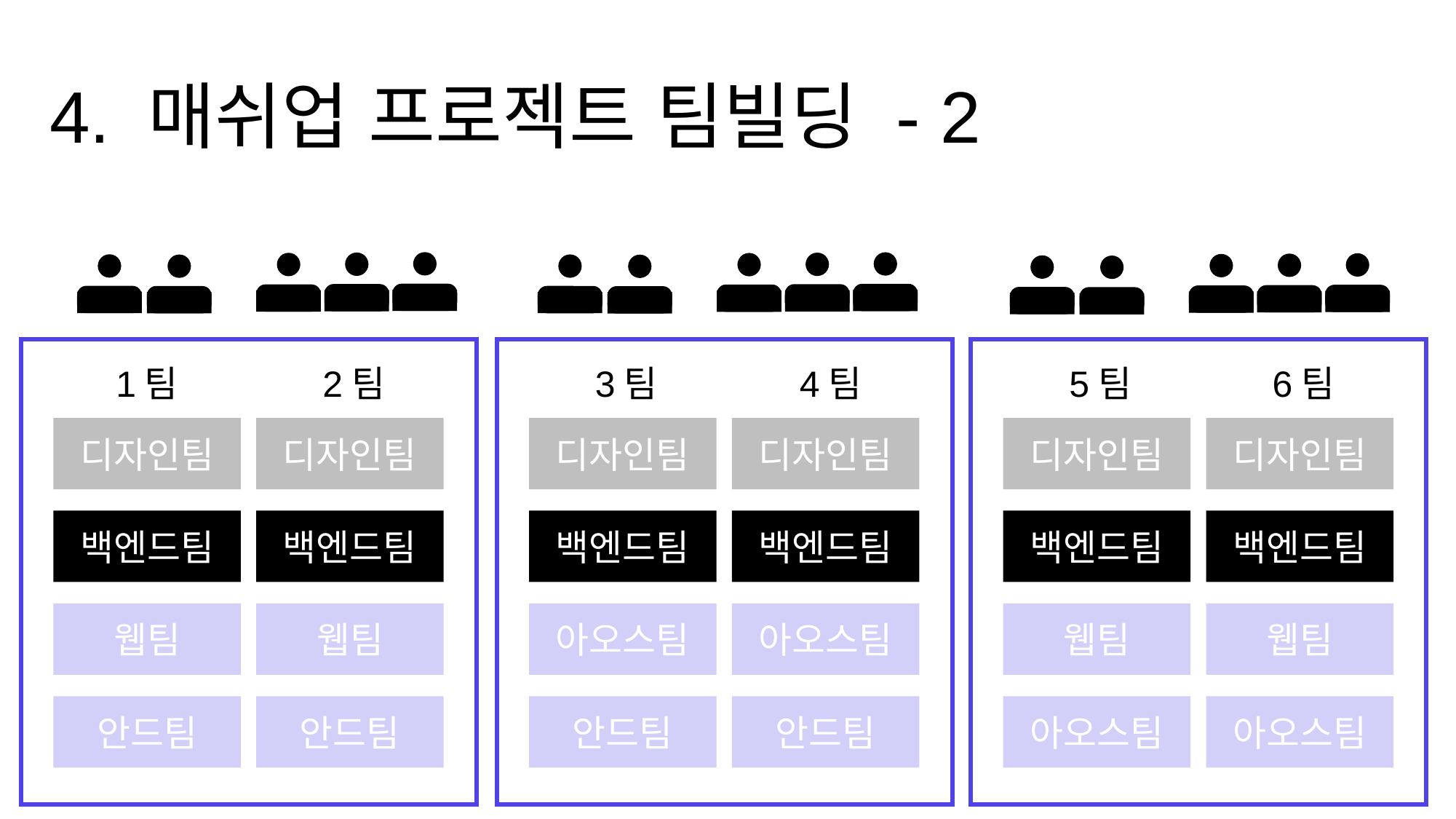

4. 매쉬업 프로젝트 팀빌딩 - 2

1팀
디자인팀
백엔드팀
웹팀
안드팀
2팀
디자인팀
백엔드팀
웹팀
안드팀

3팀
디자인팀
백엔드팀
아오스팀
안드팀
4팀
디자인팀
백엔드팀
아오스팀
안드팀

5팀
디자인팀
백엔드팀
웹팀
아오스팀
6팀
디자인팀
백엔드팀
웹팀
아오스팀